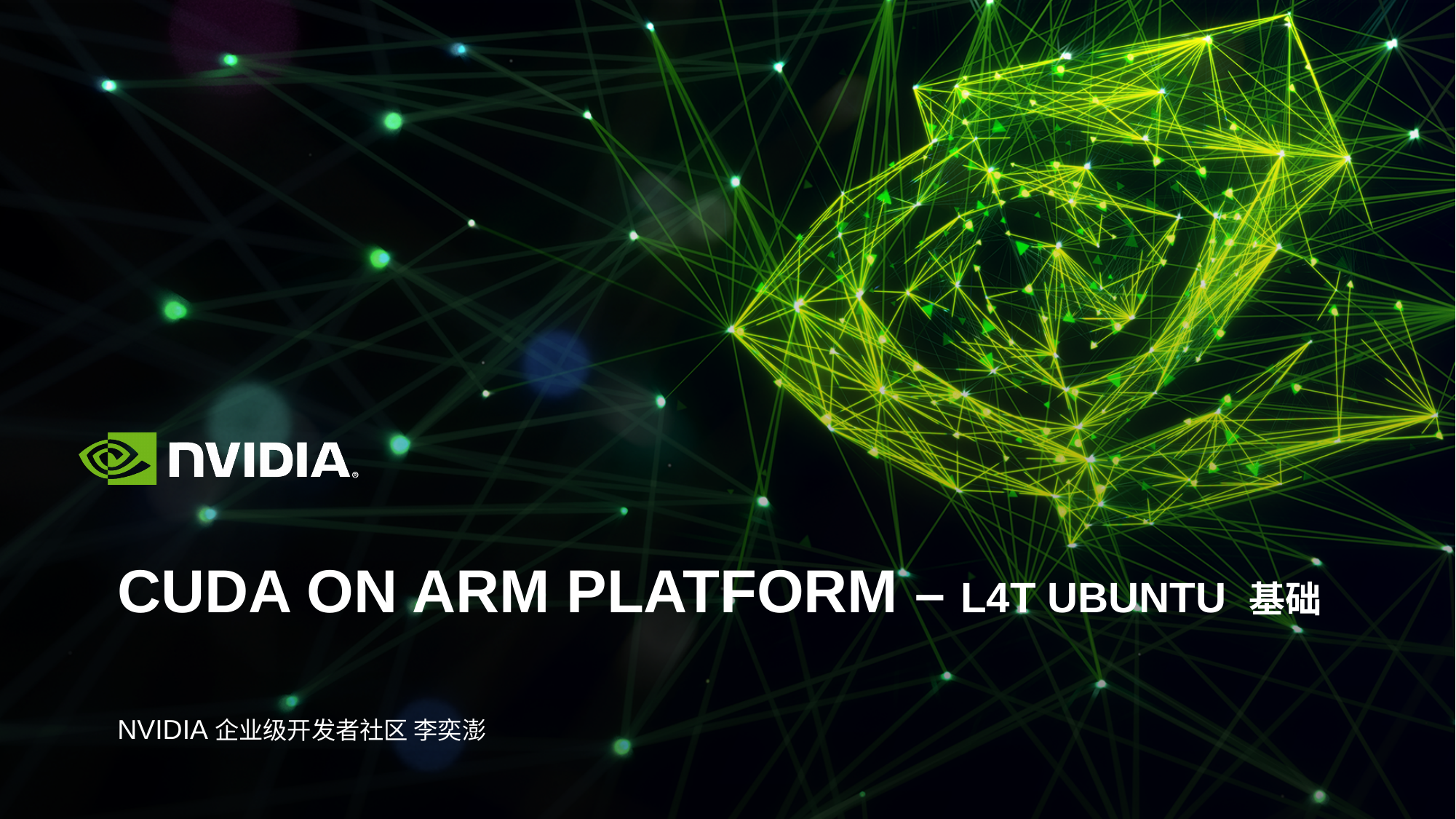

# CUDA on arm platform – L4t ubuntu 基础
NVIDIA企业级开发者社区 李奕澎